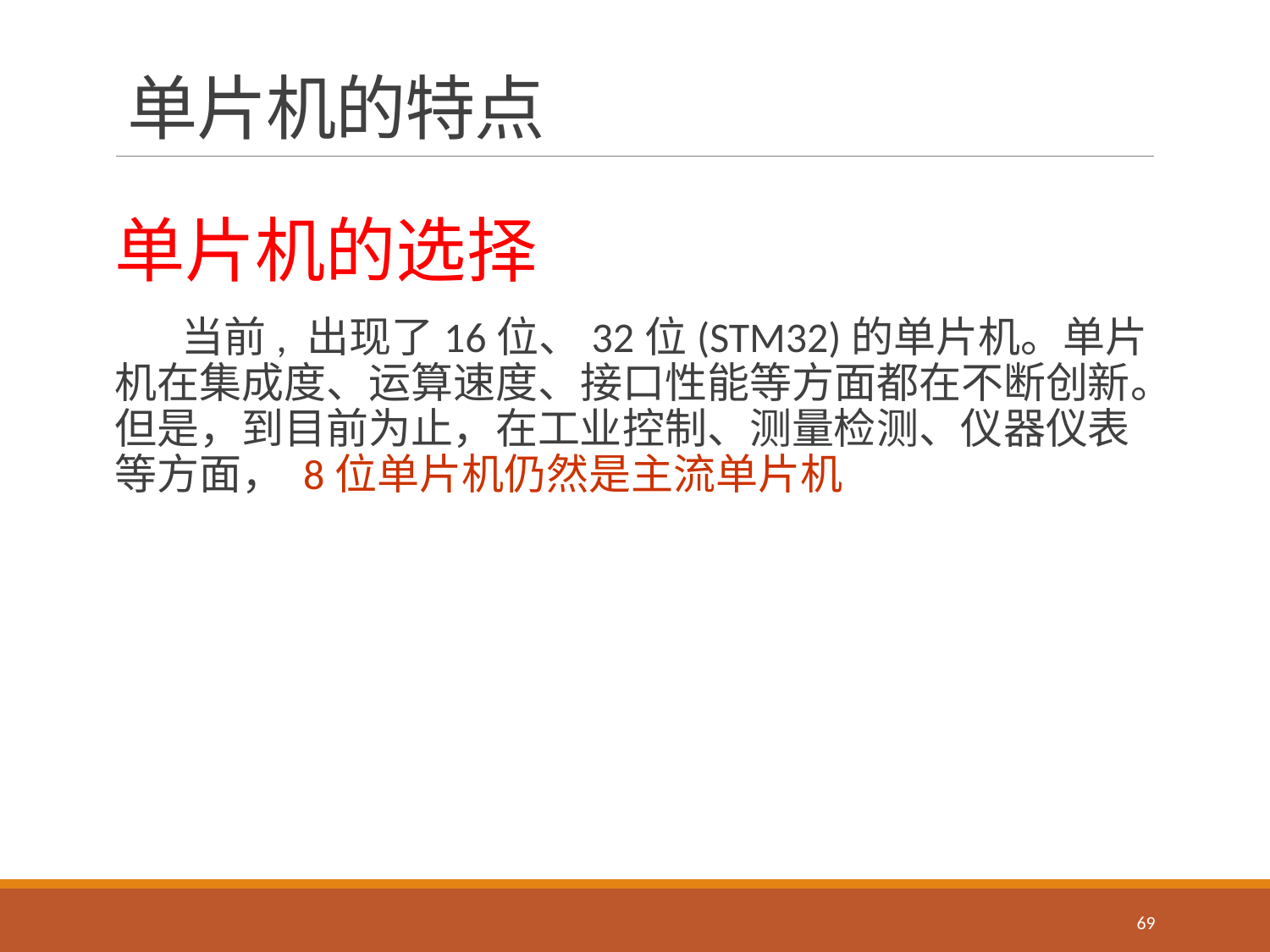

# 单片机的特点
单片机的选择
      当前, 出现了16位、32位(STM32)的单片机。单片机在集成度、运算速度、接口性能等方面都在不断创新。但是，到目前为止，在工业控制、测量检测、仪器仪表等方面， 8位单片机仍然是主流单片机

69